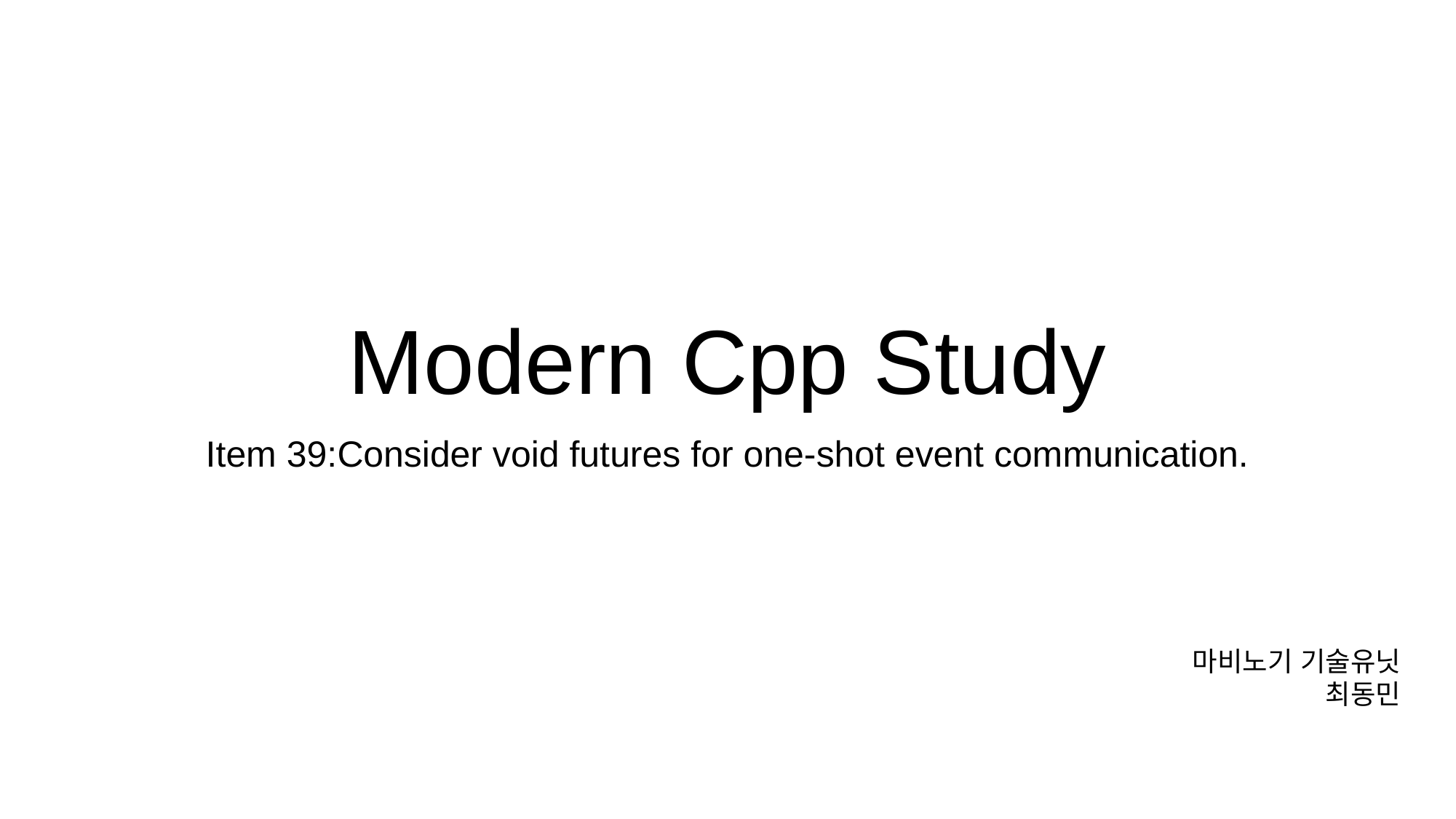

# Modern Cpp Study
Item 39:Consider void futures for one-shot event communication.
마비노기 기술유닛
최동민